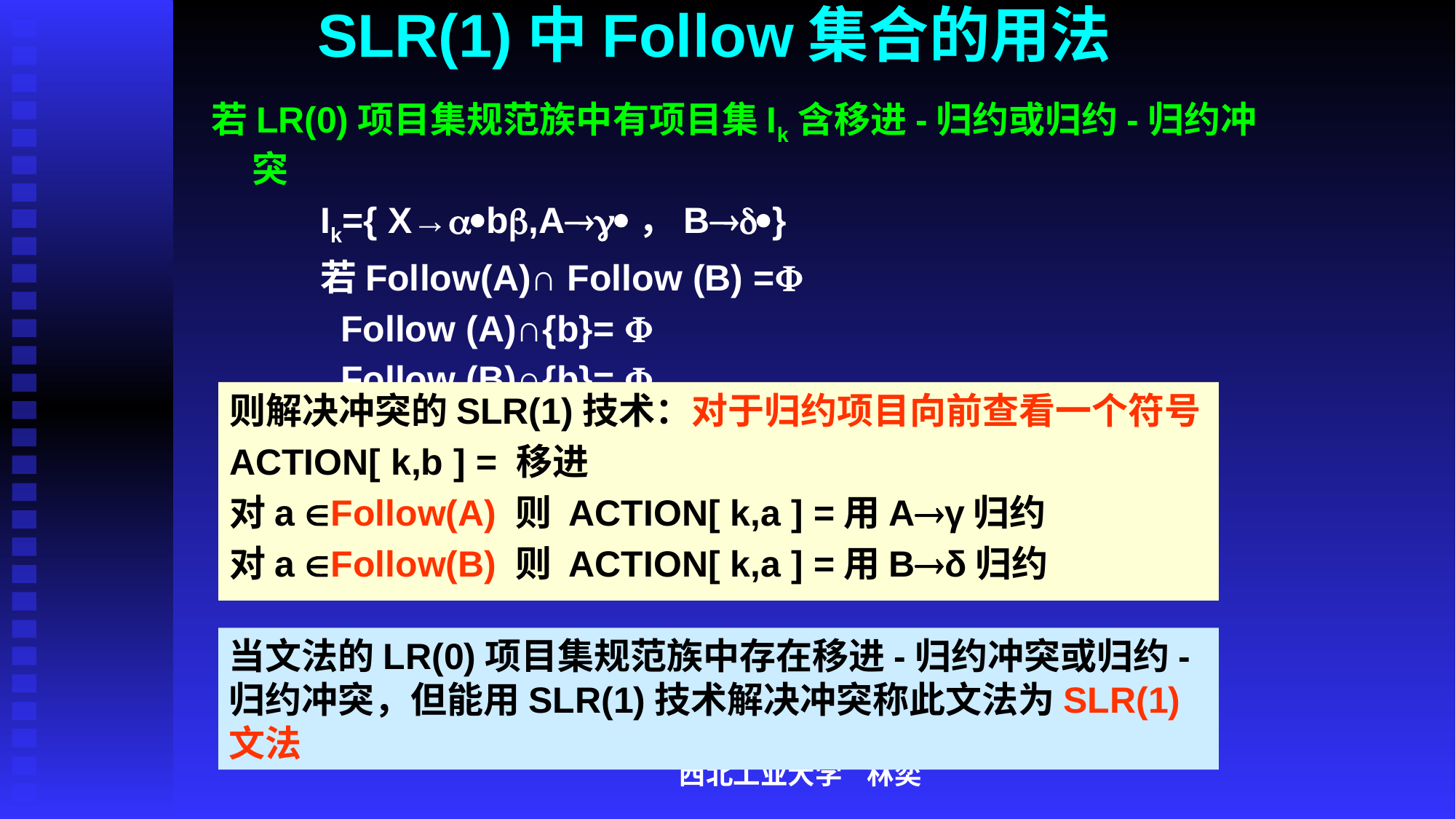

# SLR(1)中Follow集合的用法
若LR(0)项目集规范族中有项目集Ik含移进-归约或归约-归约冲突
Ik={ X→α•bβ,A→γ•，B→δ•}
若Follow(A)∩ Follow (B) =Φ
  Follow (A)∩{b}= Φ
  Follow (B)∩{b}= Φ
则解决冲突的SLR(1)技术：对于归约项目向前查看一个符号
ACTION[ k,b ] = 移进
对a ∈Follow(A) 则 ACTION[ k,a ] =用A→γ归约
对a ∈Follow(B) 则 ACTION[ k,a ] =用B→δ归约
当文法的LR(0)项目集规范族中存在移进-归约冲突或归约-归约冲突，但能用SLR(1)技术解决冲突称此文法为SLR(1)文法
西北工业大学    林奕
76